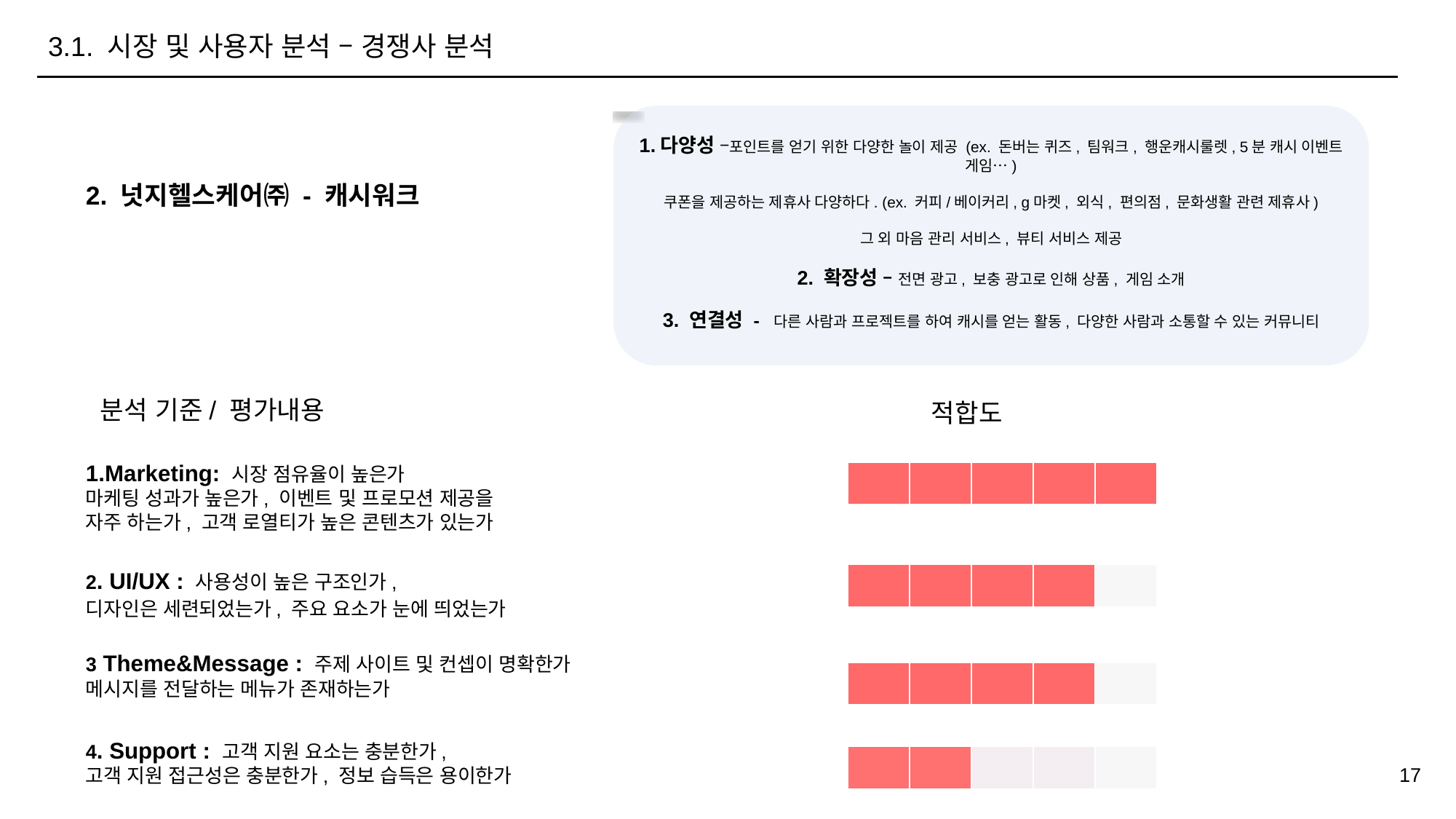

3.1. 시장 및 사용자 분석 – 경쟁사 분석

1.다양성 –포인트를 얻기 위한 다양한 놀이 제공 (ex. 돈버는 퀴즈, 팀워크, 행운캐시룰렛, 5분 캐시 이벤트 게임…)

쿠폰을 제공하는 제휴사 다양하다. (ex. 커피/베이커리, g마켓, 외식, 편의점, 문화생활 관련 제휴사)

그 외 마음 관리 서비스, 뷰티 서비스 제공

2. 확장성 – 전면 광고, 보충 광고로 인해 상품, 게임 소개

3. 연결성 -  다른 사람과 프로젝트를 하여 캐시를 얻는 활동, 다양한 사람과 소통할 수 있는 커뮤니티

2. 넛지헬스케어㈜ - 캐시워크
분석 기준/ 평가내용
적합도
1.Marketing: 시장 점유율이 높은가
마케팅 성과가 높은가, 이벤트 및 프로모션 제공을 자주 하는가, 고객 로열티가 높은 콘텐츠가 있는가
|  |  |  |  |  |
| --- | --- | --- | --- | --- |
2. UI/UX : 사용성이 높은 구조인가,
디자인은 세련되었는가, 주요 요소가 눈에 띄었는가
|  |  |  |  |  |
| --- | --- | --- | --- | --- |
3 Theme&Message : 주제 사이트 및 컨셉이 명확한가
메시지를 전달하는 메뉴가 존재하는가
|  |  |  |  |  |
| --- | --- | --- | --- | --- |
4. Support : 고객 지원 요소는 충분한가,
고객 지원 접근성은 충분한가, 정보 습득은 용이한가
|  |  |  |  |  |
| --- | --- | --- | --- | --- |
17